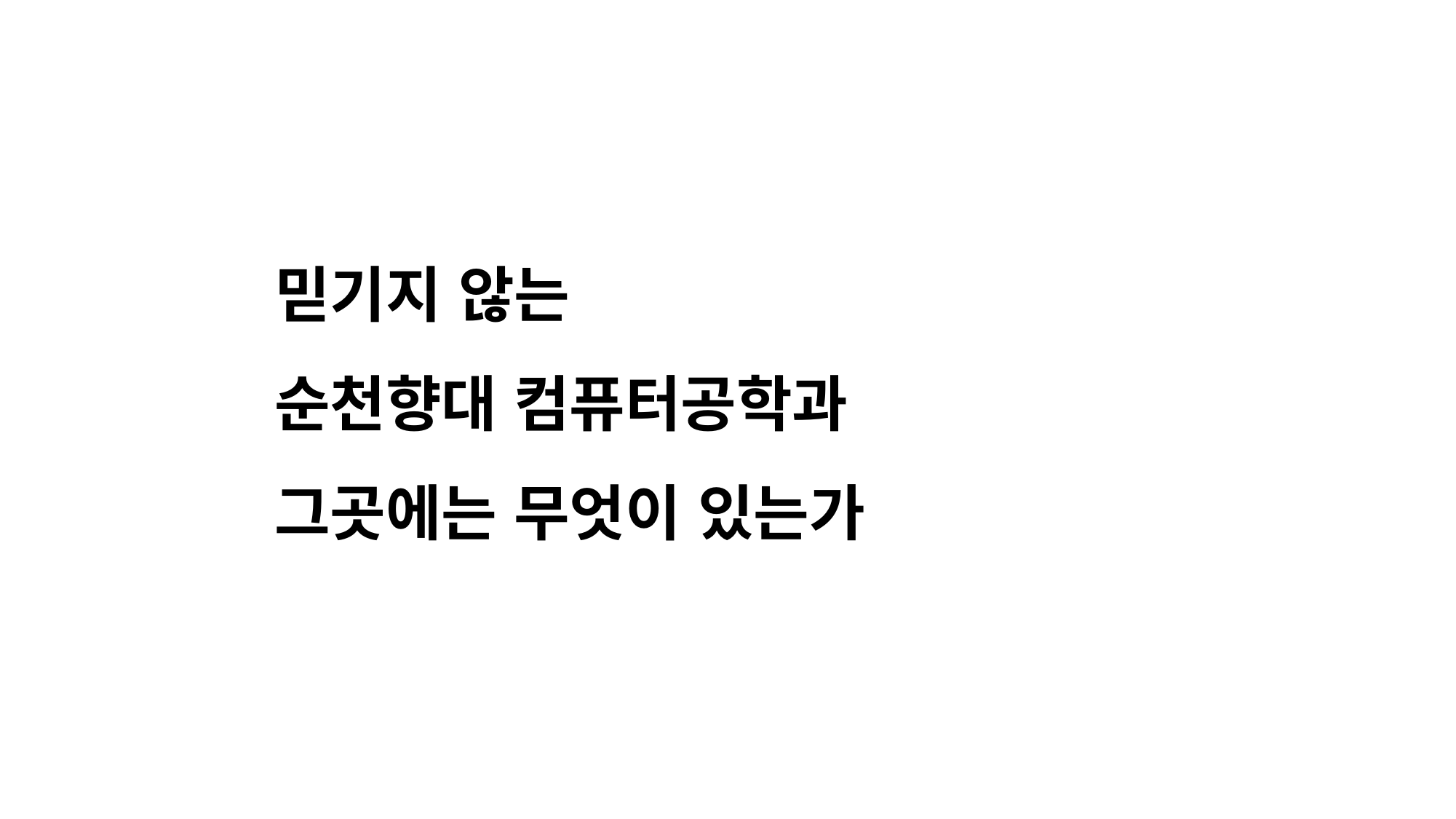

믿기지 않는
순천향대 컴퓨터공학과
그곳에는 무엇이 있는가